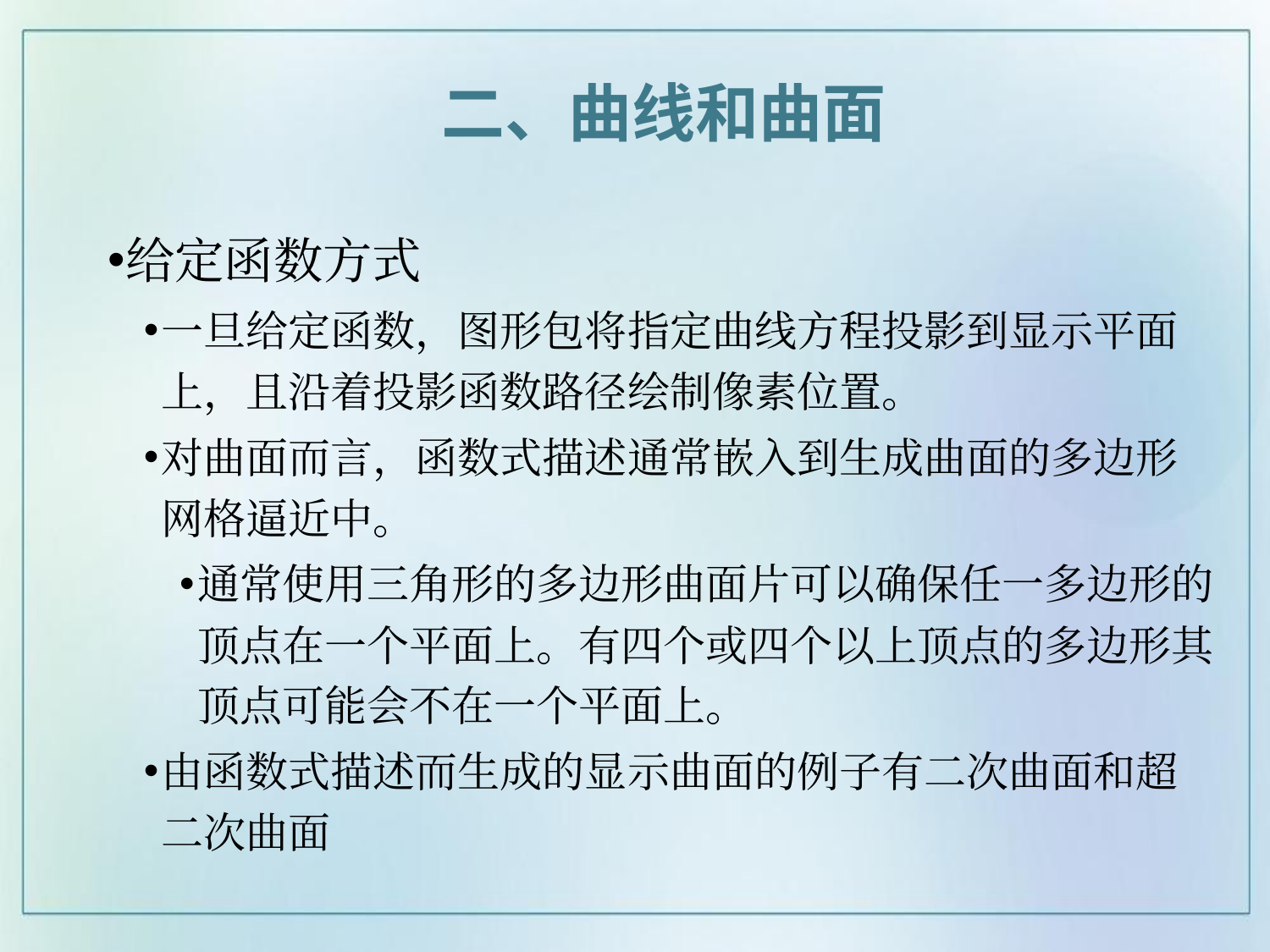

二、曲线和曲面
给定函数方式
一旦给定函数，图形包将指定曲线方程投影到显示平面上，且沿着投影函数路径绘制像素位置。
对曲面而言，函数式描述通常嵌入到生成曲面的多边形网格逼近中。
通常使用三角形的多边形曲面片可以确保任一多边形的顶点在一个平面上。有四个或四个以上顶点的多边形其顶点可能会不在一个平面上。
由函数式描述而生成的显示曲面的例子有二次曲面和超二次曲面